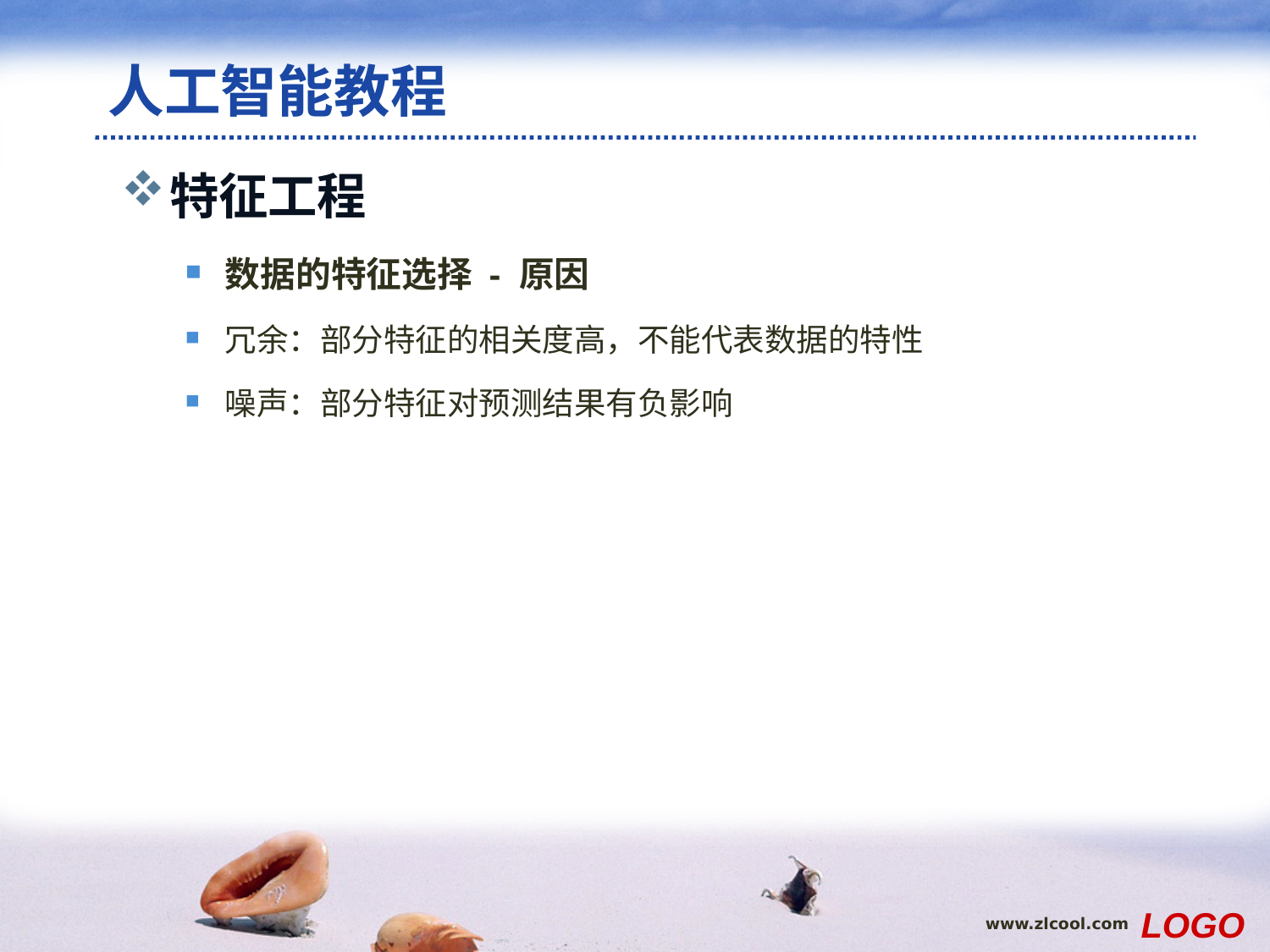

# 人工智能教程
特征工程
数据的特征选择 - 原因
冗余：部分特征的相关度高，不能代表数据的特性
噪声：部分特征对预测结果有负影响

LOGO
www.zlcool.com